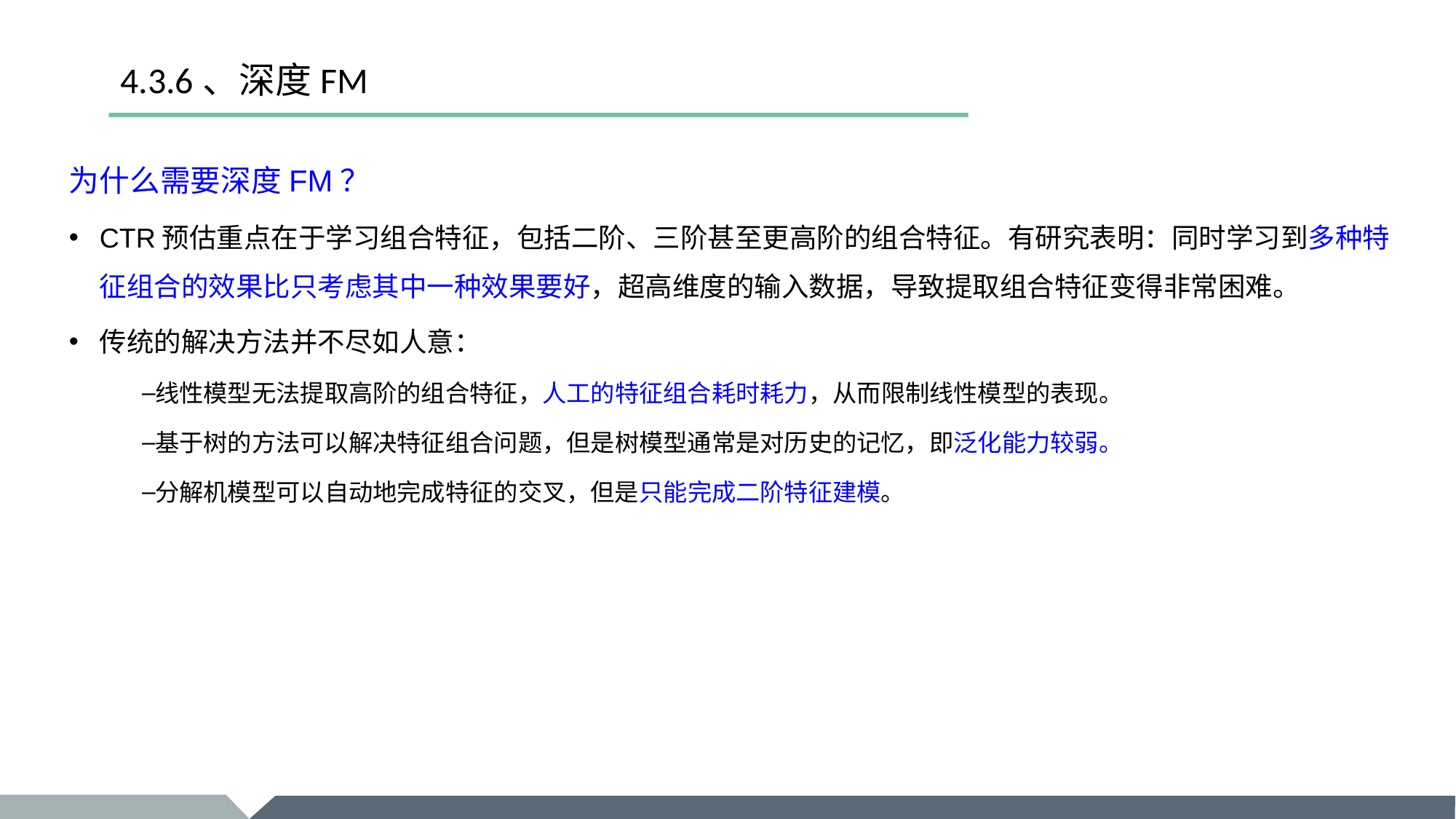

# 4.3.6、深度FM
为什么需要深度FM？
CTR预估重点在于学习组合特征，包括二阶、三阶甚至更高阶的组合特征。有研究表明：同时学习到多种特征组合的效果比只考虑其中一种效果要好，超高维度的输入数据，导致提取组合特征变得非常困难。
传统的解决方法并不尽如人意：
线性模型无法提取高阶的组合特征，人工的特征组合耗时耗力，从而限制线性模型的表现。
基于树的方法可以解决特征组合问题，但是树模型通常是对历史的记忆，即泛化能力较弱。
分解机模型可以自动地完成特征的交叉，但是只能完成二阶特征建模。